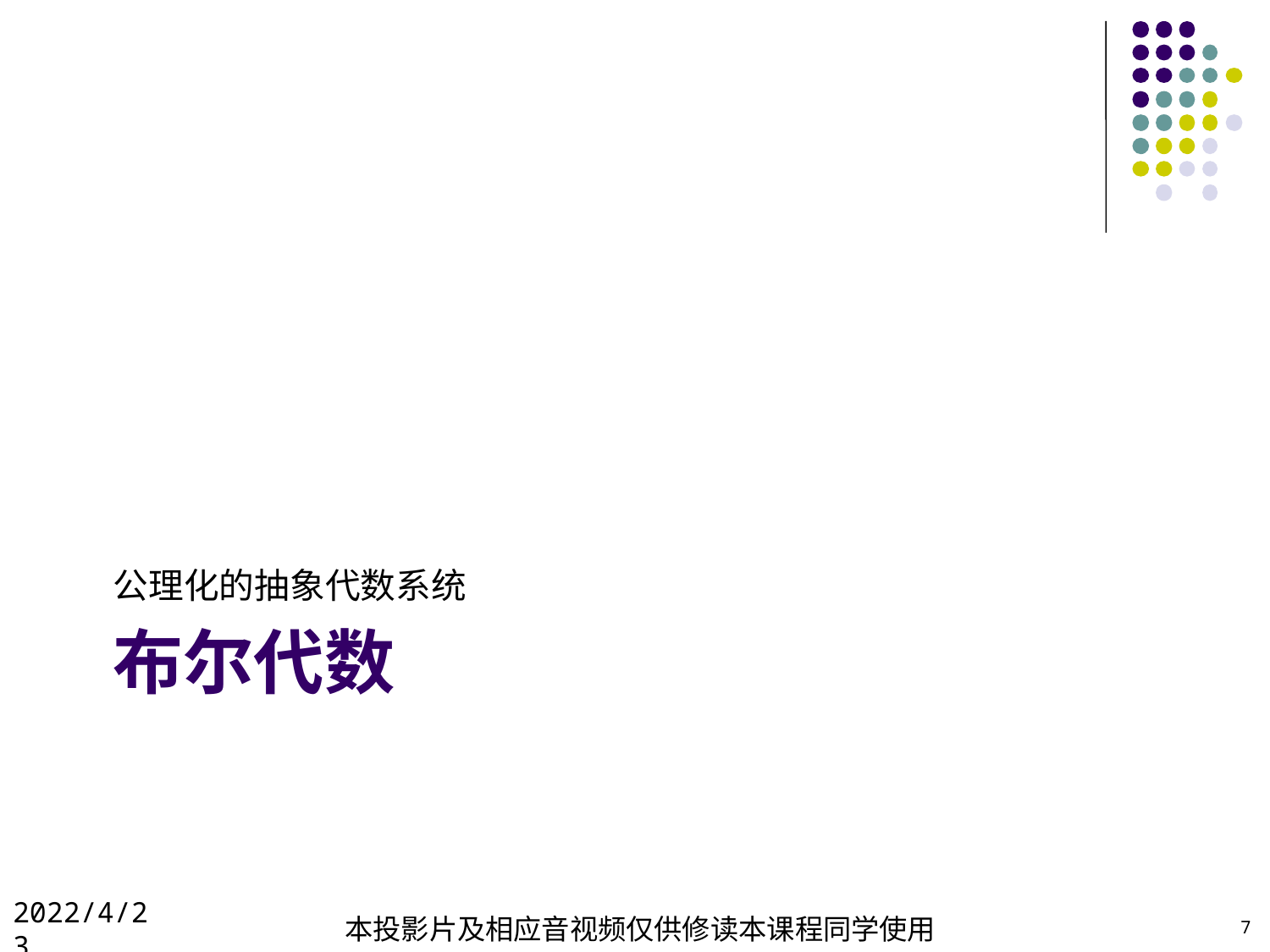

公理化的抽象代数系统
# 布尔代数
2022/4/23
本投影片及相应音视频仅供修读本课程同学使用
7